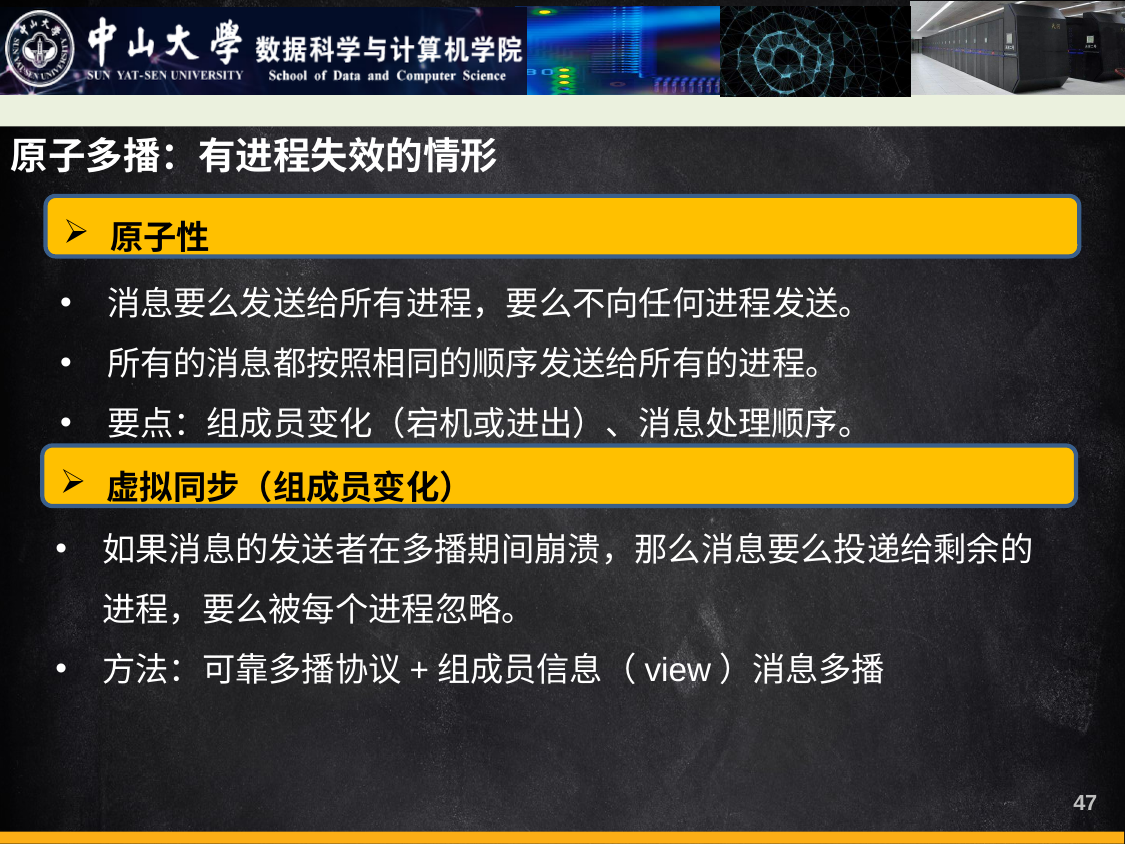

原子多播：有进程失效的情形
原子性
消息要么发送给所有进程，要么不向任何进程发送。
所有的消息都按照相同的顺序发送给所有的进程。
要点：组成员变化（宕机或进出）、消息处理顺序。
虚拟同步（组成员变化）
如果消息的发送者在多播期间崩溃，那么消息要么投递给剩余的进程，要么被每个进程忽略。
方法：可靠多播协议+组成员信息（view）消息多播